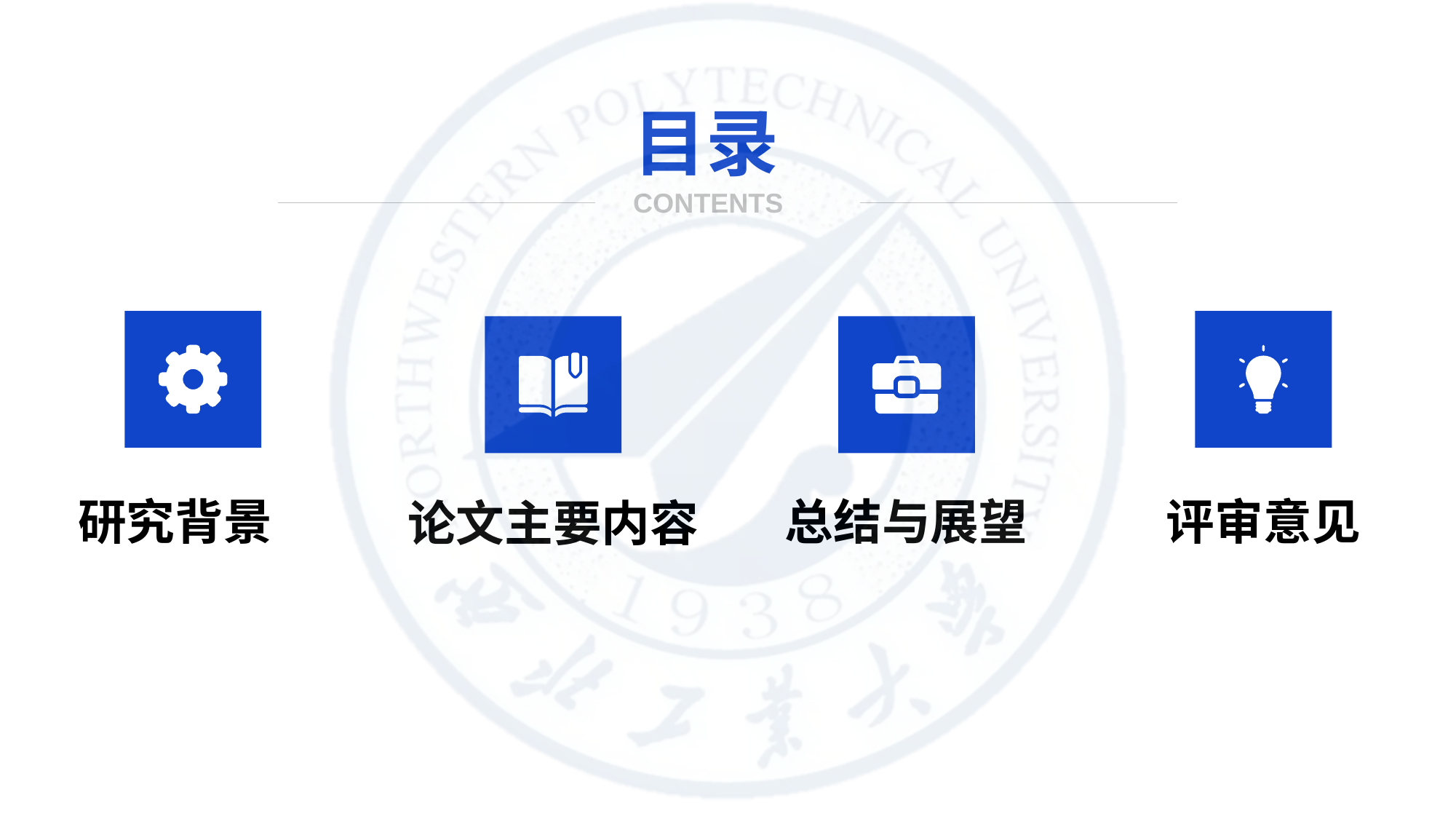

目录
CONTENTS

总结与展望
评审意见
研究背景
论文主要内容
合作QQ： 243001978